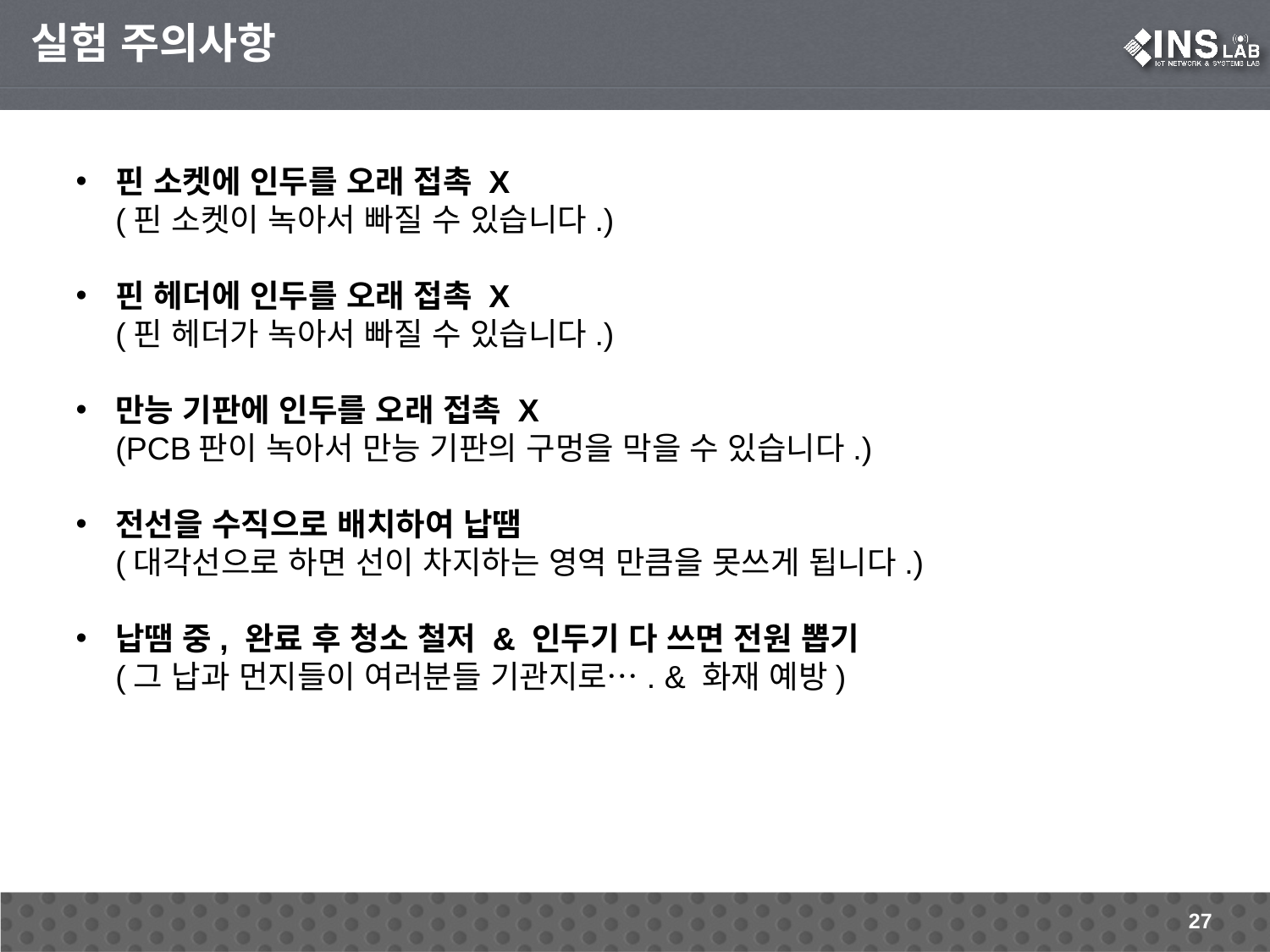

실험 주의사항
핀 소켓에 인두를 오래 접촉 X
(핀 소켓이 녹아서 빠질 수 있습니다.)

핀 헤더에 인두를 오래 접촉 X
(핀 헤더가 녹아서 빠질 수 있습니다.)

만능 기판에 인두를 오래 접촉 X
(PCB판이 녹아서 만능 기판의 구멍을 막을 수 있습니다.)

전선을 수직으로 배치하여 납땜
(대각선으로 하면 선이 차지하는 영역 만큼을 못쓰게 됩니다.)

납땜 중, 완료 후 청소 철저 & 인두기 다 쓰면 전원 뽑기
(그 납과 먼지들이 여러분들 기관지로…. & 화재 예방)

27